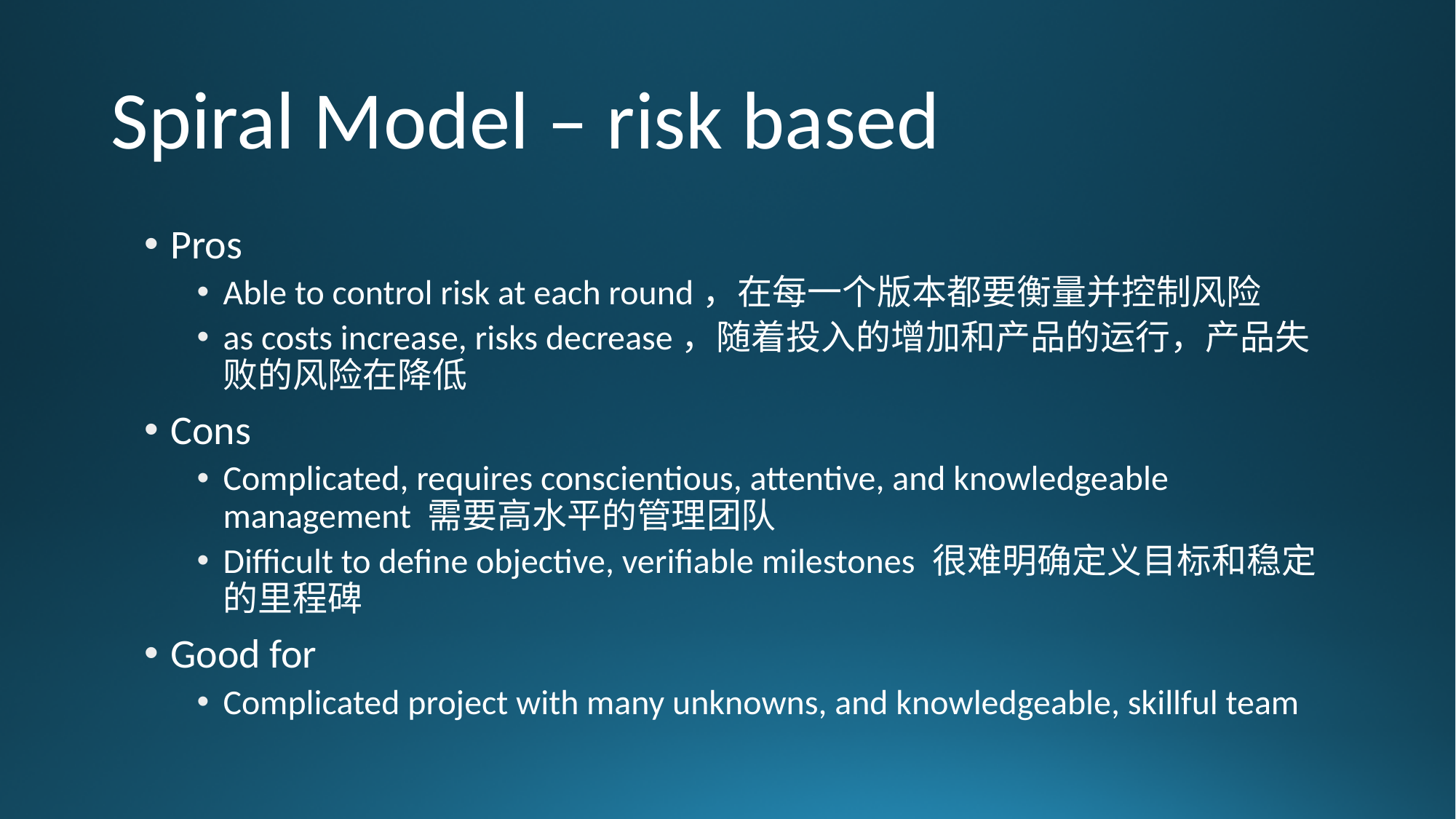

# Spiral Model – risk based
Pros
Able to control risk at each round，在每一个版本都要衡量并控制风险
as costs increase, risks decrease，随着投入的增加和产品的运行，产品失败的风险在降低
Cons
Complicated, requires conscientious, attentive, and knowledgeable management 需要高水平的管理团队
Difficult to define objective, verifiable milestones 很难明确定义目标和稳定的里程碑
Good for
Complicated project with many unknowns, and knowledgeable, skillful team